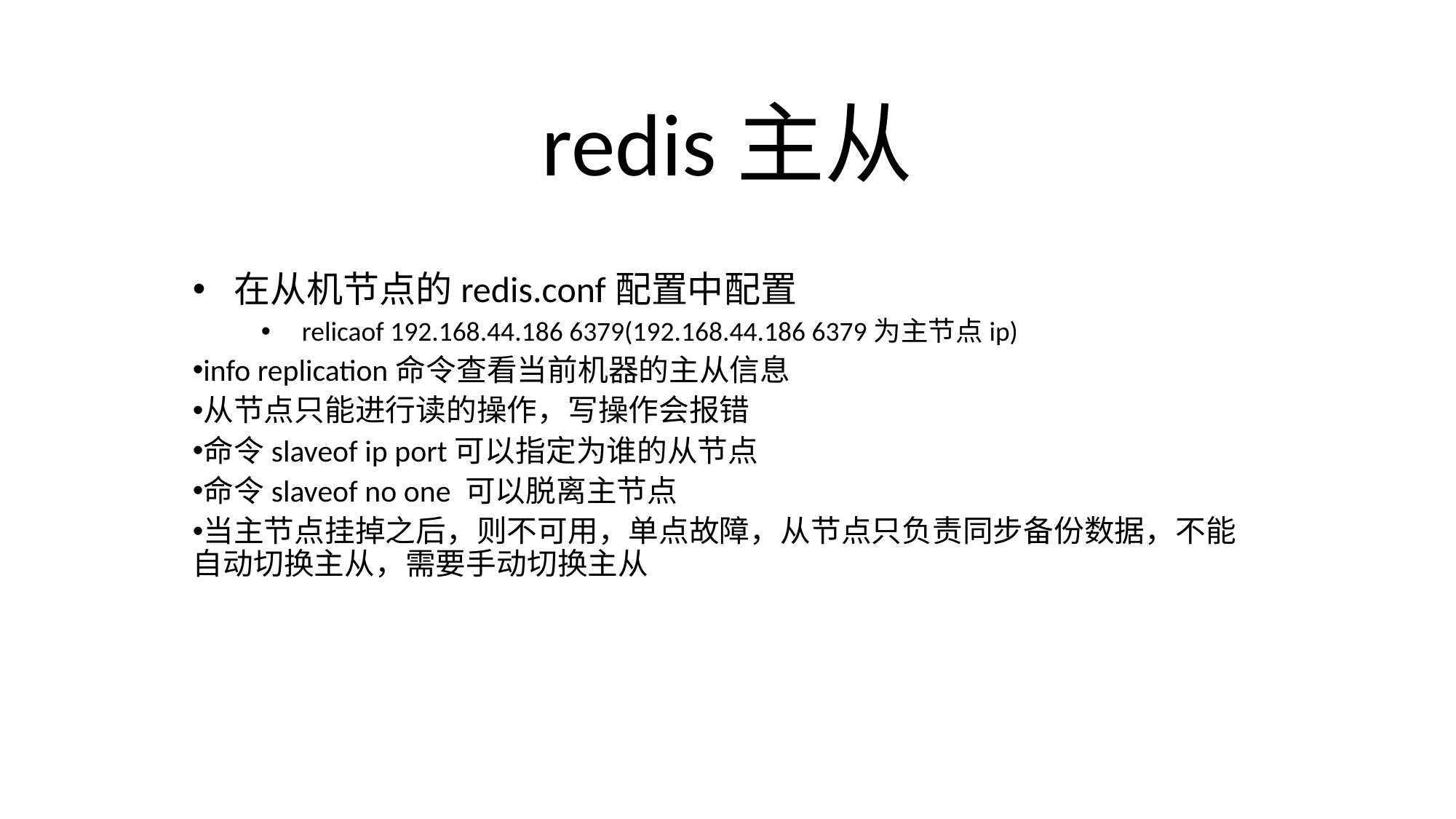

# redis主从
在从机节点的redis.conf配置中配置
relicaof 192.168.44.186 6379(192.168.44.186 6379为主节点ip)
info replication命令查看当前机器的主从信息
从节点只能进行读的操作，写操作会报错
命令slaveof ip port可以指定为谁的从节点
命令slaveof no one 可以脱离主节点
当主节点挂掉之后，则不可用，单点故障，从节点只负责同步备份数据，不能自动切换主从，需要手动切换主从